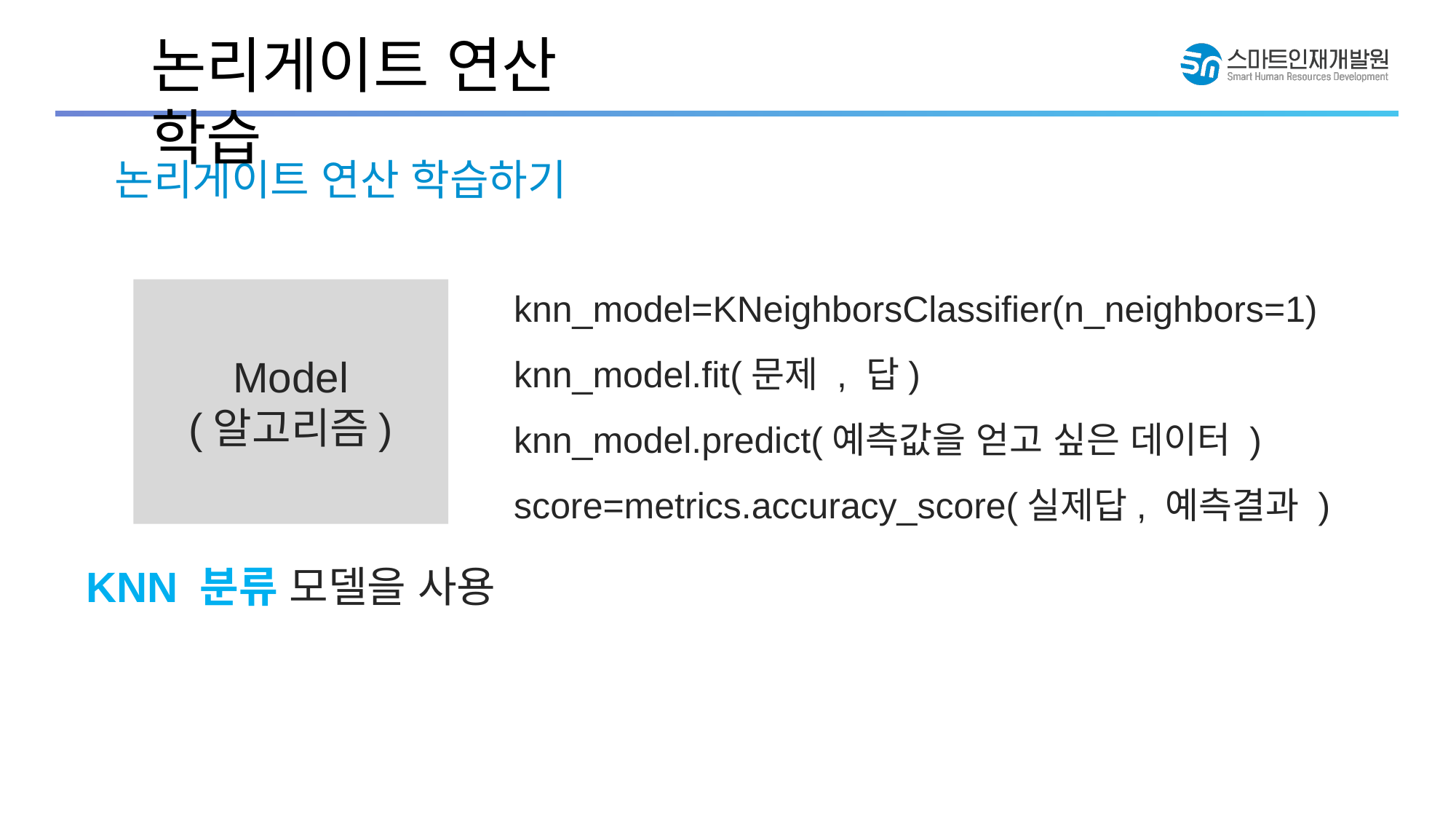

논리게이트 연산 학습
논리게이트 연산 학습하기
knn_model=KNeighborsClassifier(n_neighbors=1)
knn_model.fit(문제 , 답)
knn_model.predict(예측값을 얻고 싶은 데이터 )
score=metrics.accuracy_score(실제답, 예측결과 )
Model
(알고리즘)
KNN 분류 모델을 사용